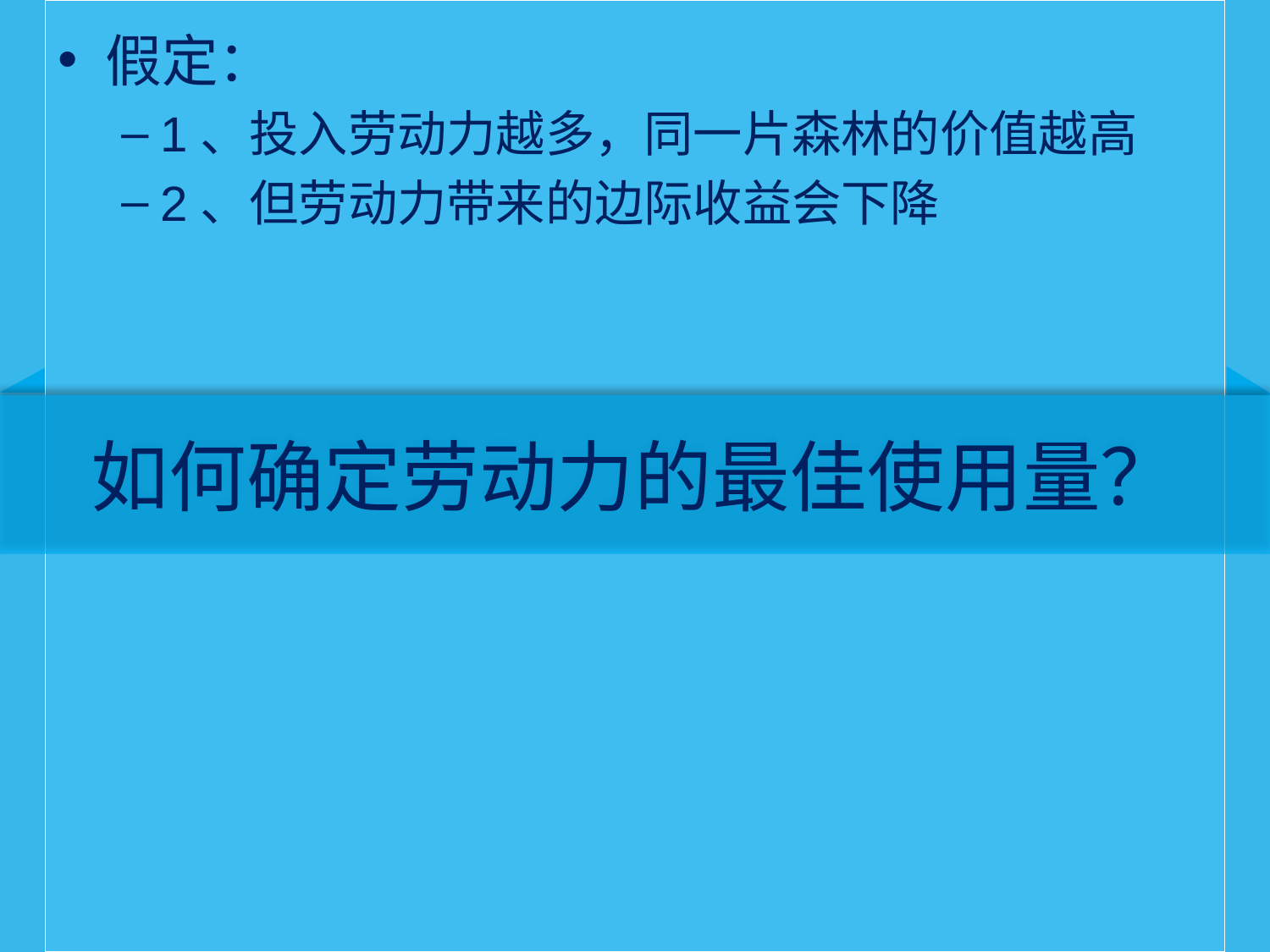

假定：
1、投入劳动力越多，同一片森林的价值越高
2、但劳动力带来的边际收益会下降
# 如何确定劳动力的最佳使用量？